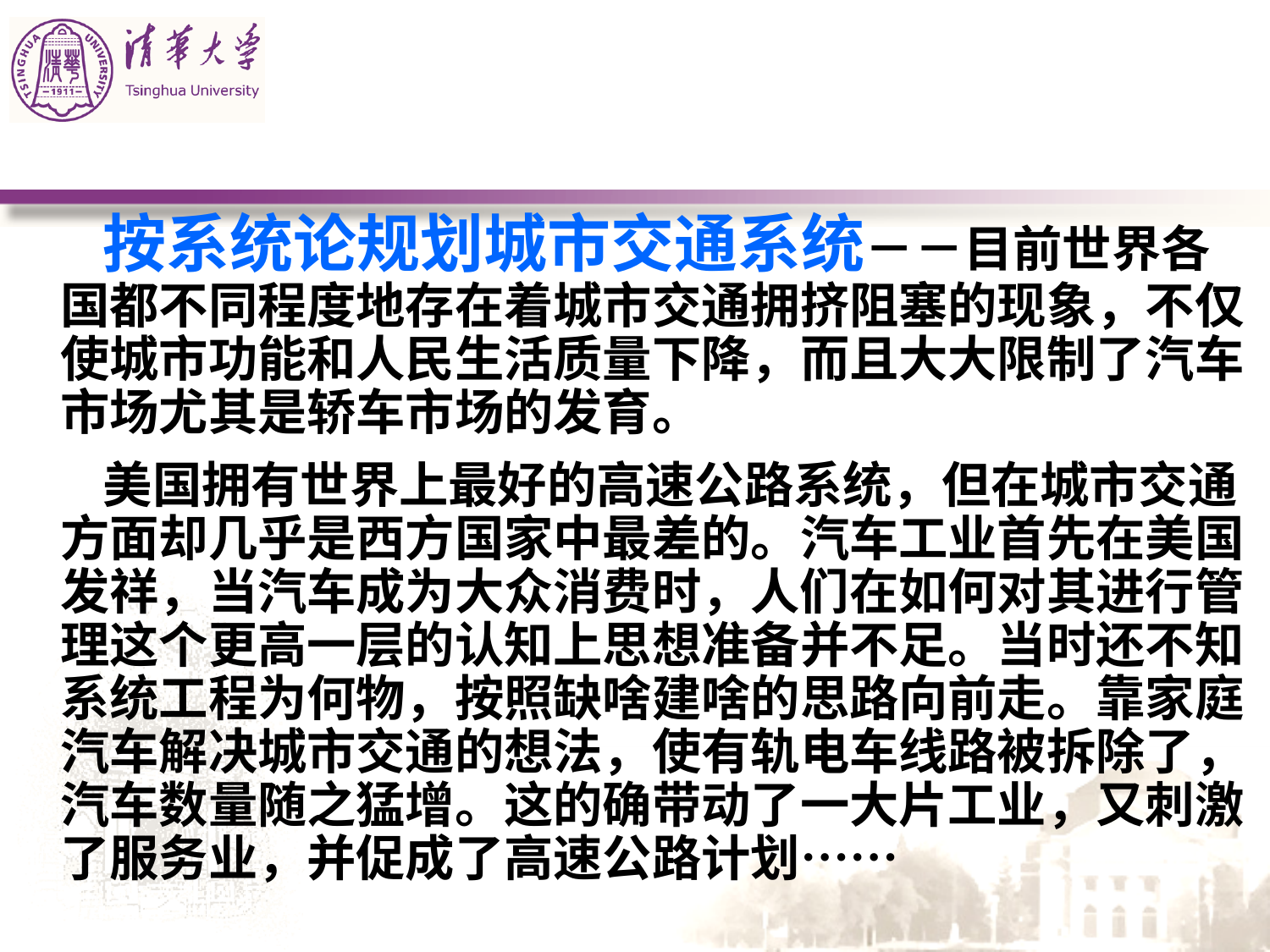

#
       按系统论规划城市交通系统－－目前世界各国都不同程度地存在着城市交通拥挤阻塞的现象，不仅使城市功能和人民生活质量下降，而且大大限制了汽车市场尤其是轿车市场的发育。
       美国拥有世界上最好的高速公路系统，但在城市交通方面却几乎是西方国家中最差的。汽车工业首先在美国发祥，当汽车成为大众消费时，人们在如何对其进行管理这个更高一层的认知上思想准备并不足。当时还不知系统工程为何物，按照缺啥建啥的思路向前走。靠家庭汽车解决城市交通的想法，使有轨电车线路被拆除了，汽车数量随之猛增。这的确带动了一大片工业，又刺激了服务业，并促成了高速公路计划……